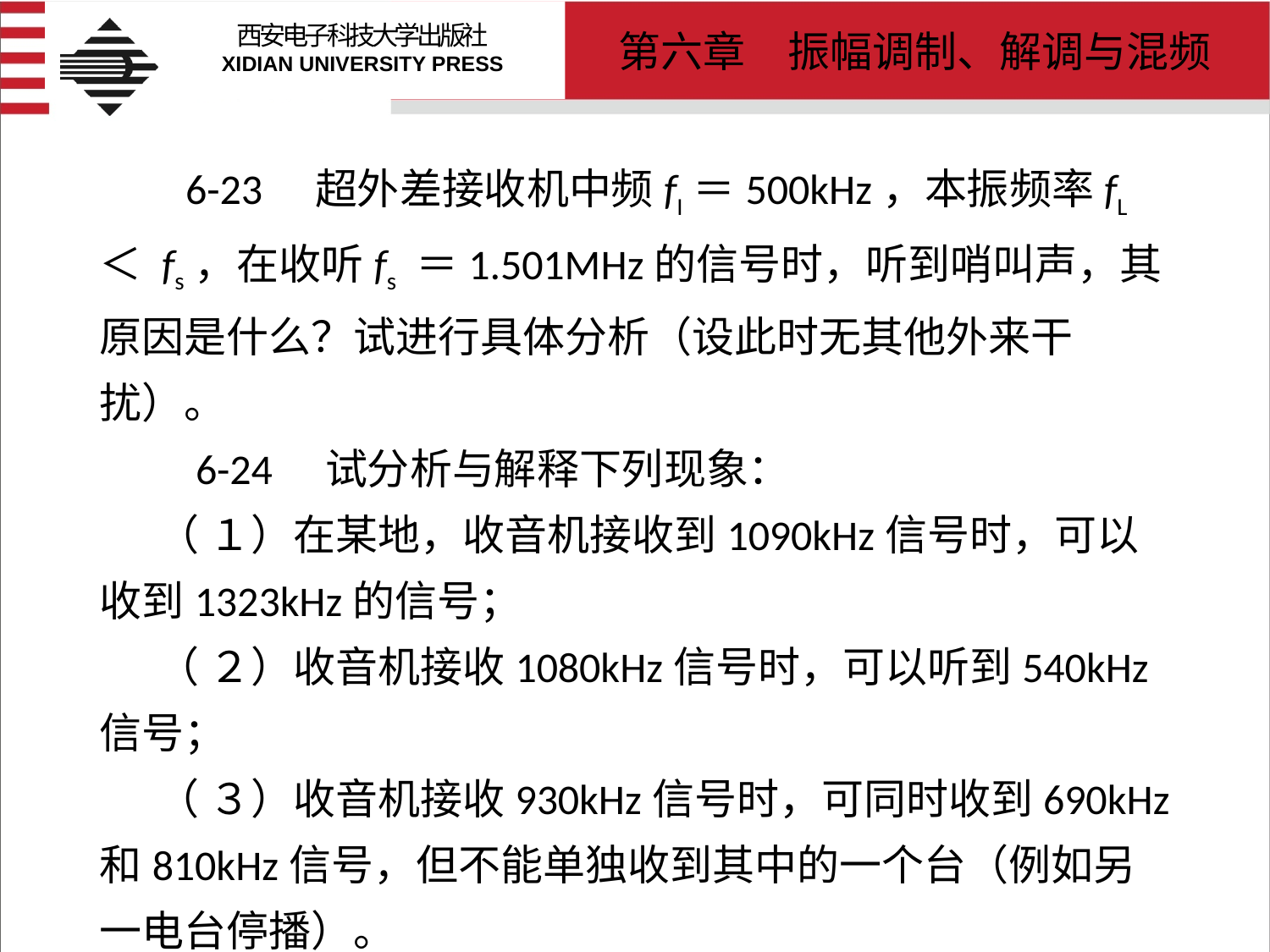

# 6-23　超外差接收机中频fI＝500kHz，本振频率fL＜ fs，在收听fs ＝1.501MHz的信号时，听到哨叫声，其原因是什么？试进行具体分析（设此时无其他外来干扰）。 6-24　试分析与解释下列现象： （ １）在某地，收音机接收到1090kHz信号时，可以收到1323kHz的信号； （ ２）收音机接收1080kHz信号时，可以听到540kHz信号； （ ３）收音机接收930kHz信号时，可同时收到690kHz和810kHz信号，但不能单独收到其中的一个台（例如另一电台停播）。